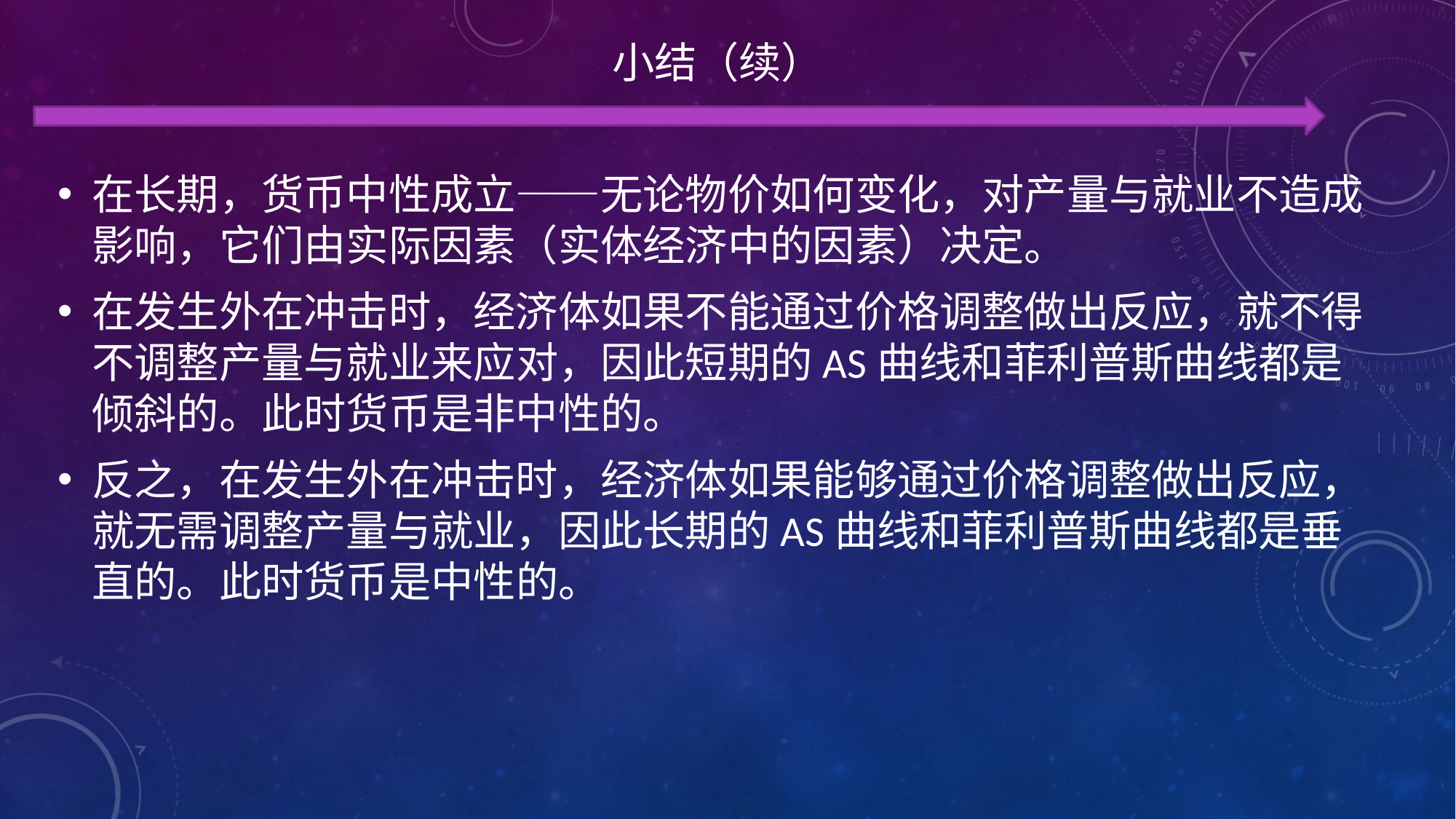

小结（续）

在长期，货币中性成立——无论物价如何变化，对产量与就业不造成影响，它们由实际因素（实体经济中的因素）决定。
在发生外在冲击时，经济体如果不能通过价格调整做出反应，就不得不调整产量与就业来应对，因此短期的AS曲线和菲利普斯曲线都是倾斜的。此时货币是非中性的。
反之，在发生外在冲击时，经济体如果能够通过价格调整做出反应，就无需调整产量与就业，因此长期的AS曲线和菲利普斯曲线都是垂直的。此时货币是中性的。